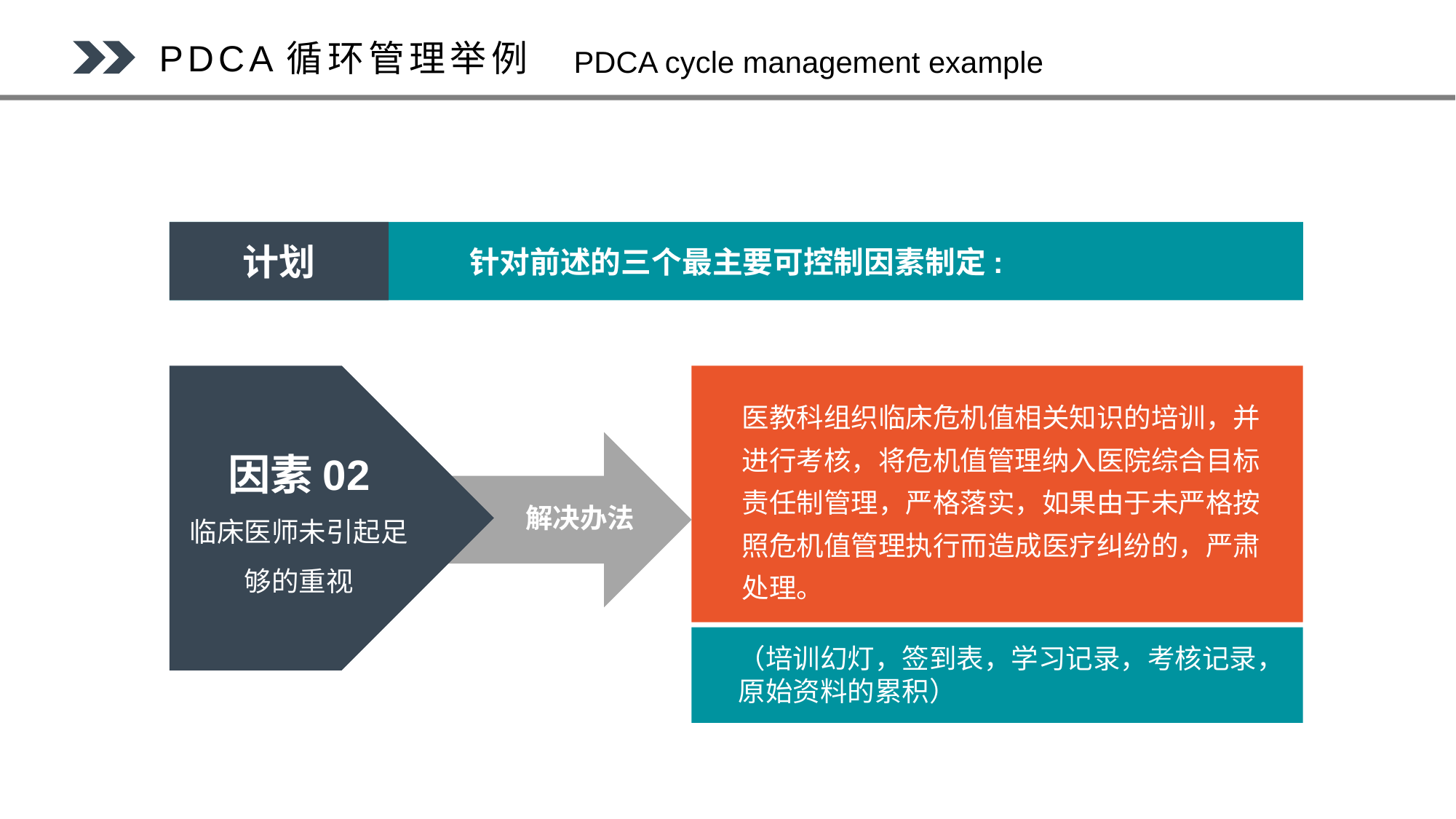

PDCA循环管理举例
PDCA cycle management example

针对前述的三个最主要可控制因素制定:
计划

医教科组织临床危机值相关知识的培训，并进行考核，将危机值管理纳入医院综合目标责任制管理，严格落实，如果由于未严格按照危机值管理执行而造成医疗纠纷的，严肃处理。
因素02
临床医师未引起足够的重视

解决办法

（培训幻灯，签到表，学习记录，考核记录，原始资料的累积）